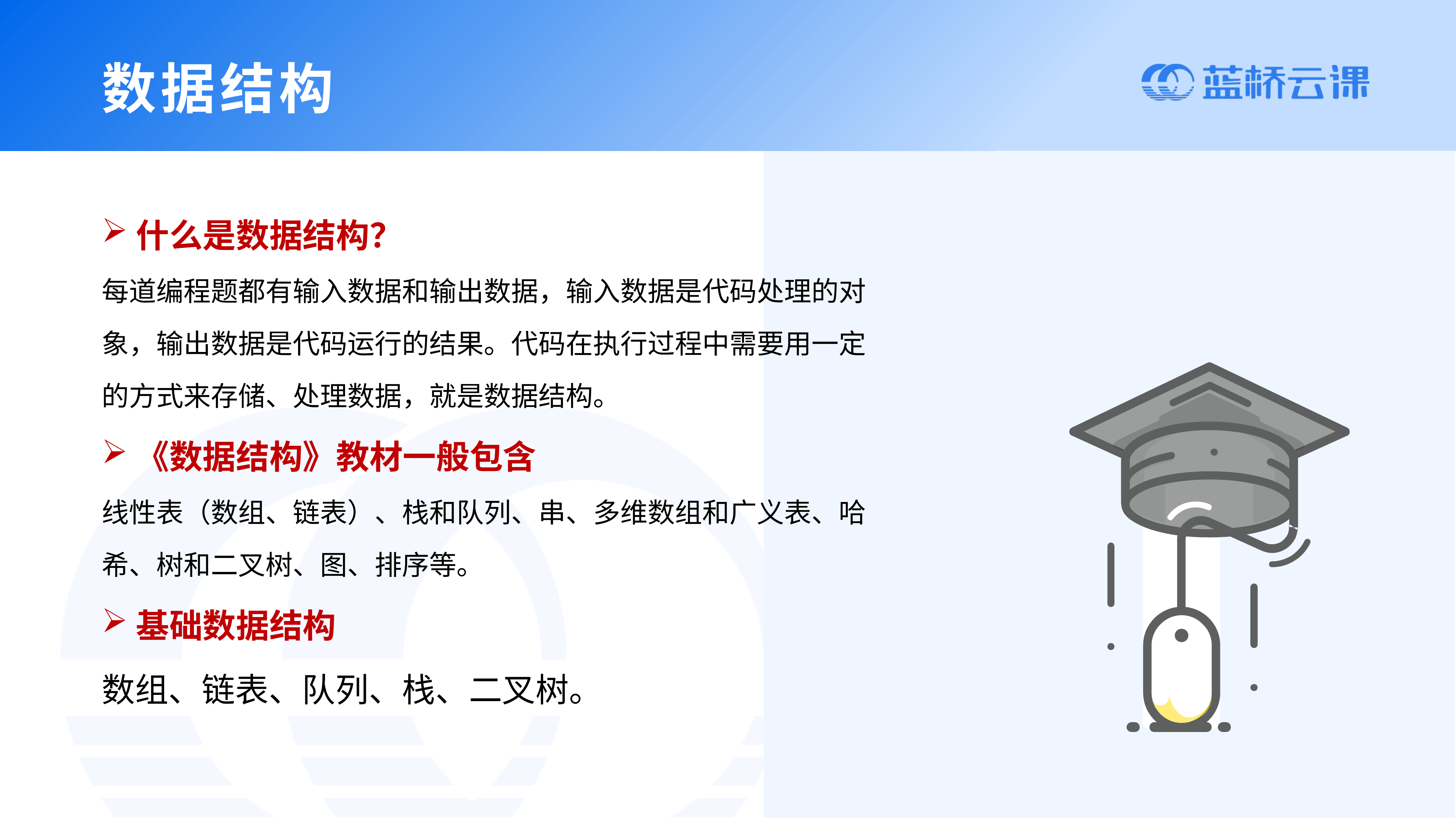

数据结构
什么是数据结构？
每道编程题都有输入数据和输出数据，输入数据是代码处理的对象，输出数据是代码运行的结果。代码在执行过程中需要用一定的方式来存储、处理数据，就是数据结构。
《数据结构》教材一般包含
线性表（数组、链表）、栈和队列、串、多维数组和广义表、哈希、树和二叉树、图、排序等。
基础数据结构
数组、链表、队列、栈、二叉树。